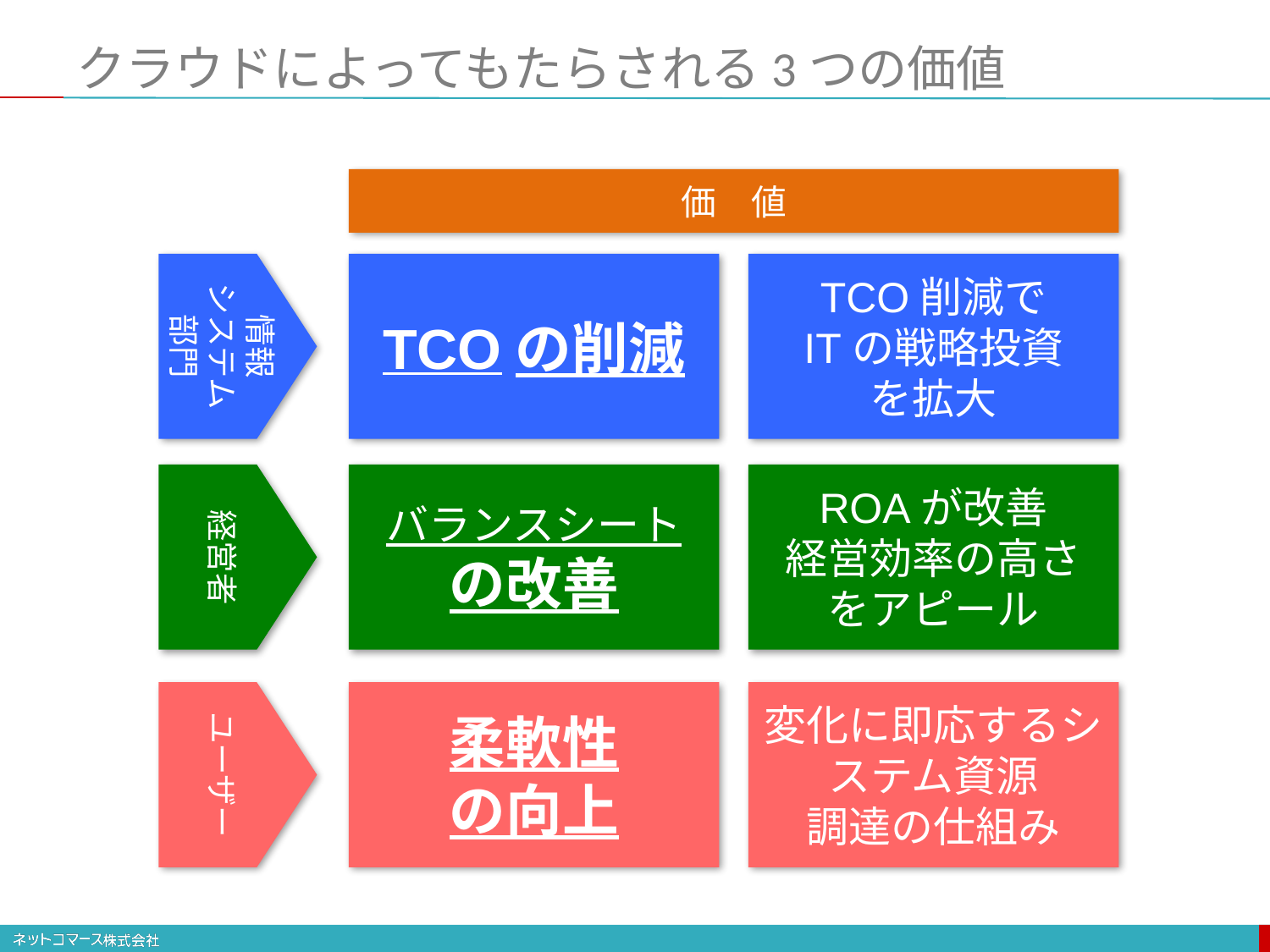

# クラウドによってもたらされる3つの価値
価　値
情報
システム
部門
TCOの削減
TCO削減で
ITの戦略投資
を拡大
経営者
バランスシート
の改善
ROAが改善
経営効率の高さ
をアピール
ユーザー
柔軟性
の向上
変化に即応するシステム資源
調達の仕組み